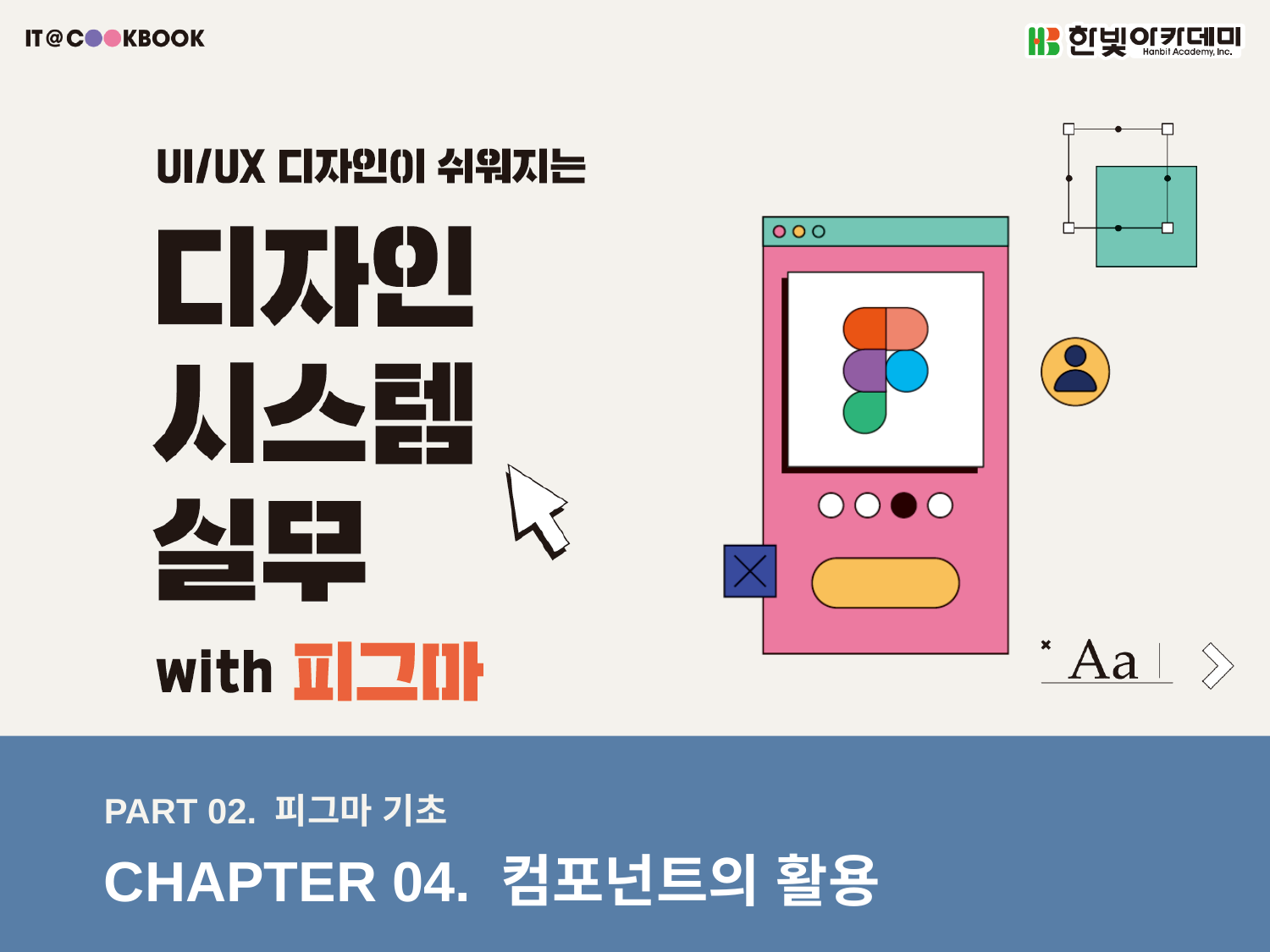

PART 02. 피그마 기초
CHAPTER 04. 컴포넌트의 활용